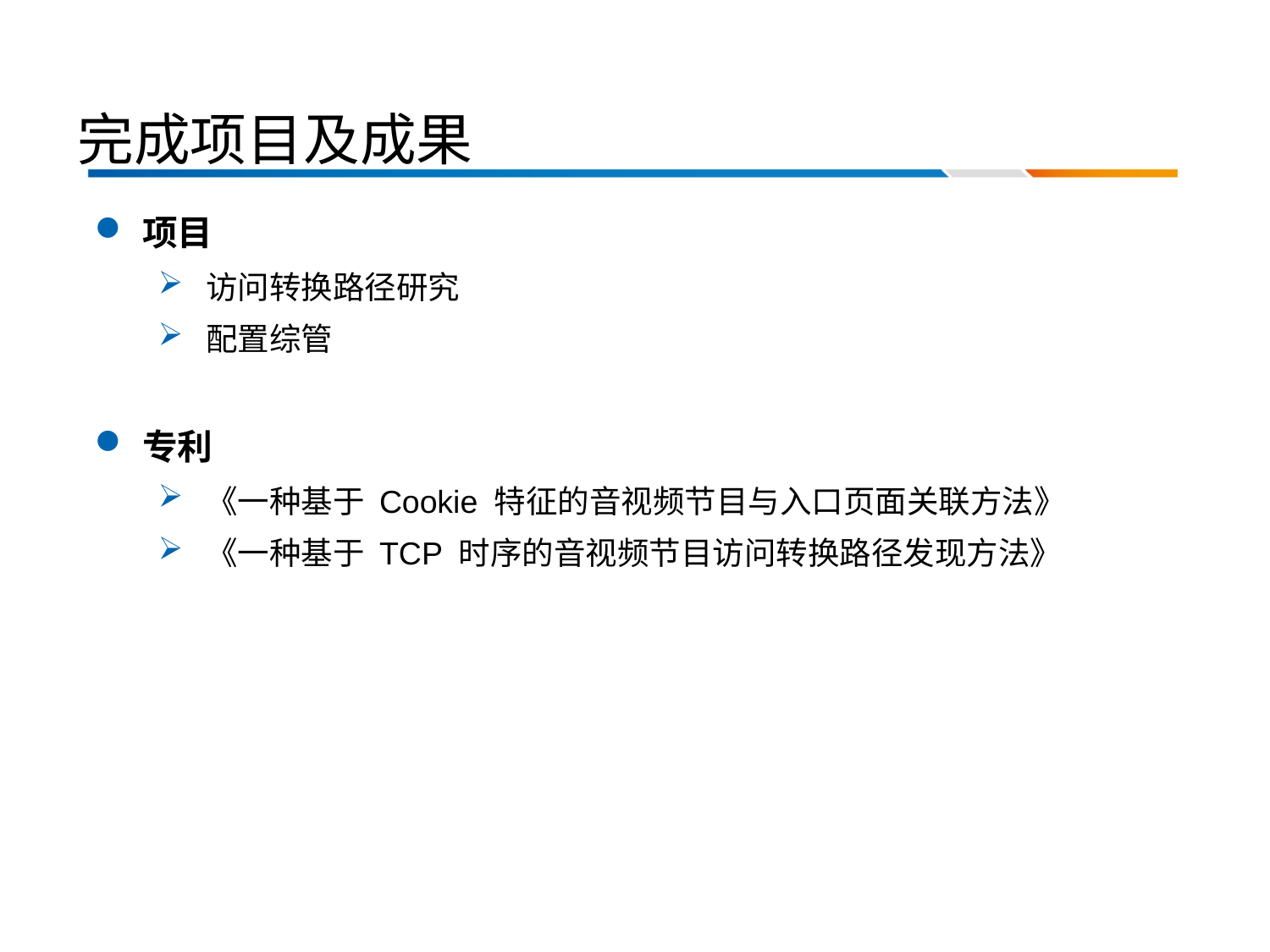

完成项目及成果
项目
访问转换路径研究
配置综管

专利
《一种基于 Cookie 特征的音视频节目与入口页面关联方法》
《一种基于 TCP 时序的音视频节目访问转换路径发现方法》